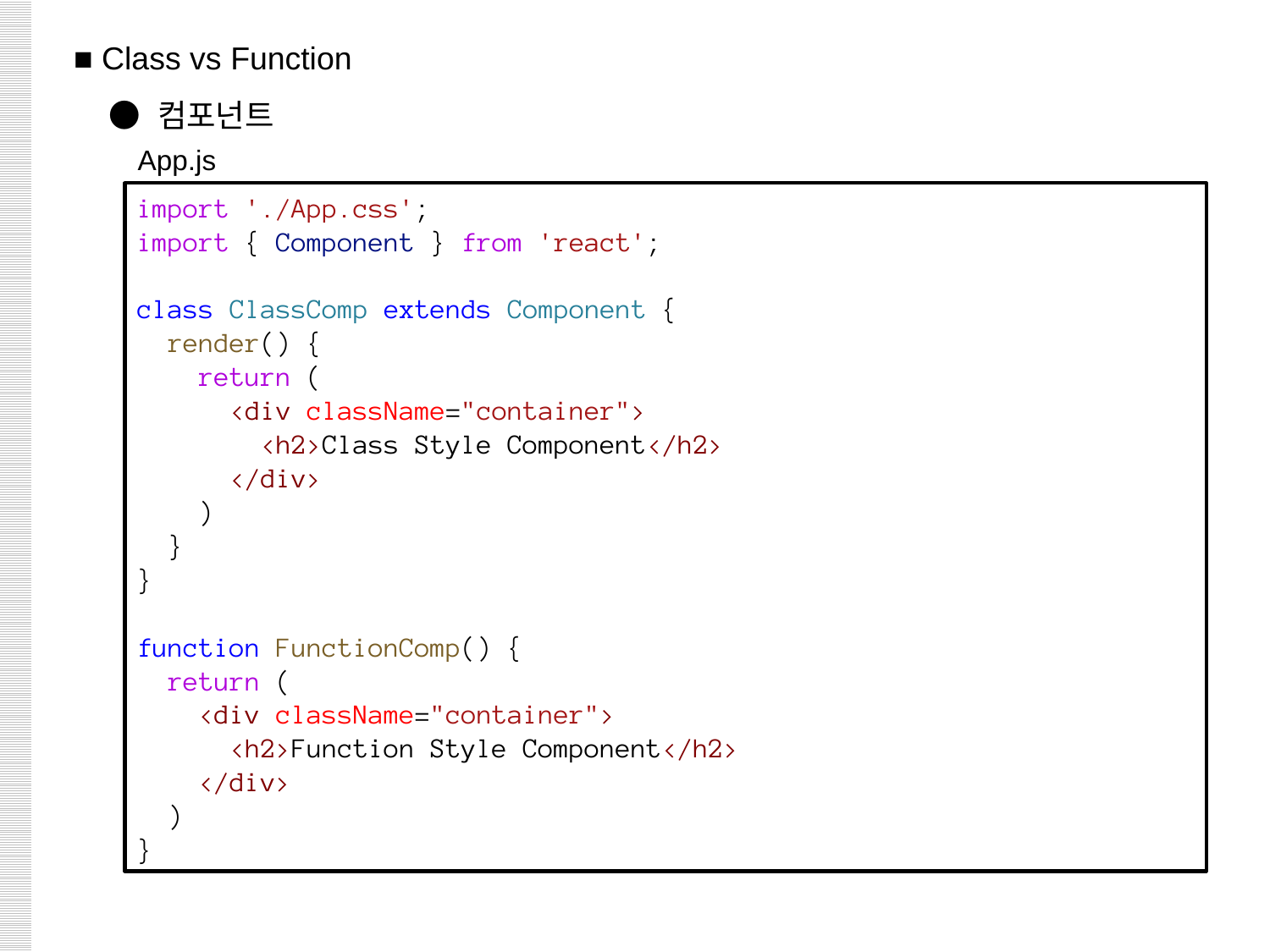

■ Class vs Function
    ● 컴포넌트
App.js
import './App.css';
import { Component } from 'react';

class ClassComp extends Component {
  render() {
    return (
      <div className="container">
        <h2>Class Style Component</h2>
      </div>
    )
  }
}
function FunctionComp() {
  return (
    <div className="container">
      <h2>Function Style Component</h2>
    </div>
  )
}